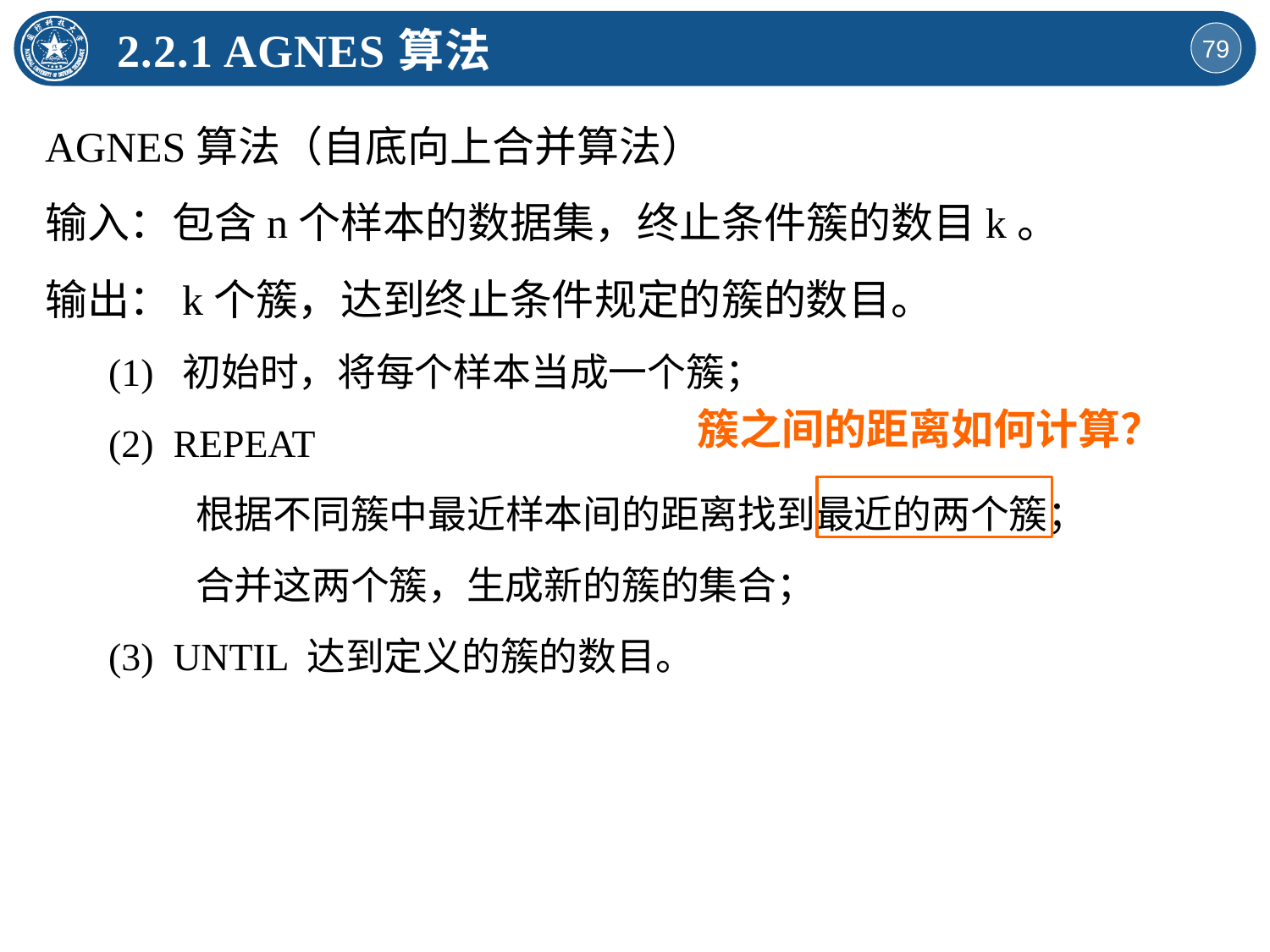

2.2.1 AGNES算法
AGNES算法（自底向上合并算法）
输入：包含n个样本的数据集，终止条件簇的数目k。
输出：k个簇，达到终止条件规定的簇的数目。
(1)  初始时，将每个样本当成一个簇；
(2)  REPEAT
         根据不同簇中最近样本间的距离找到最近的两个簇；
         合并这两个簇，生成新的簇的集合；
(3)  UNTIL 达到定义的簇的数目。
簇之间的距离如何计算？